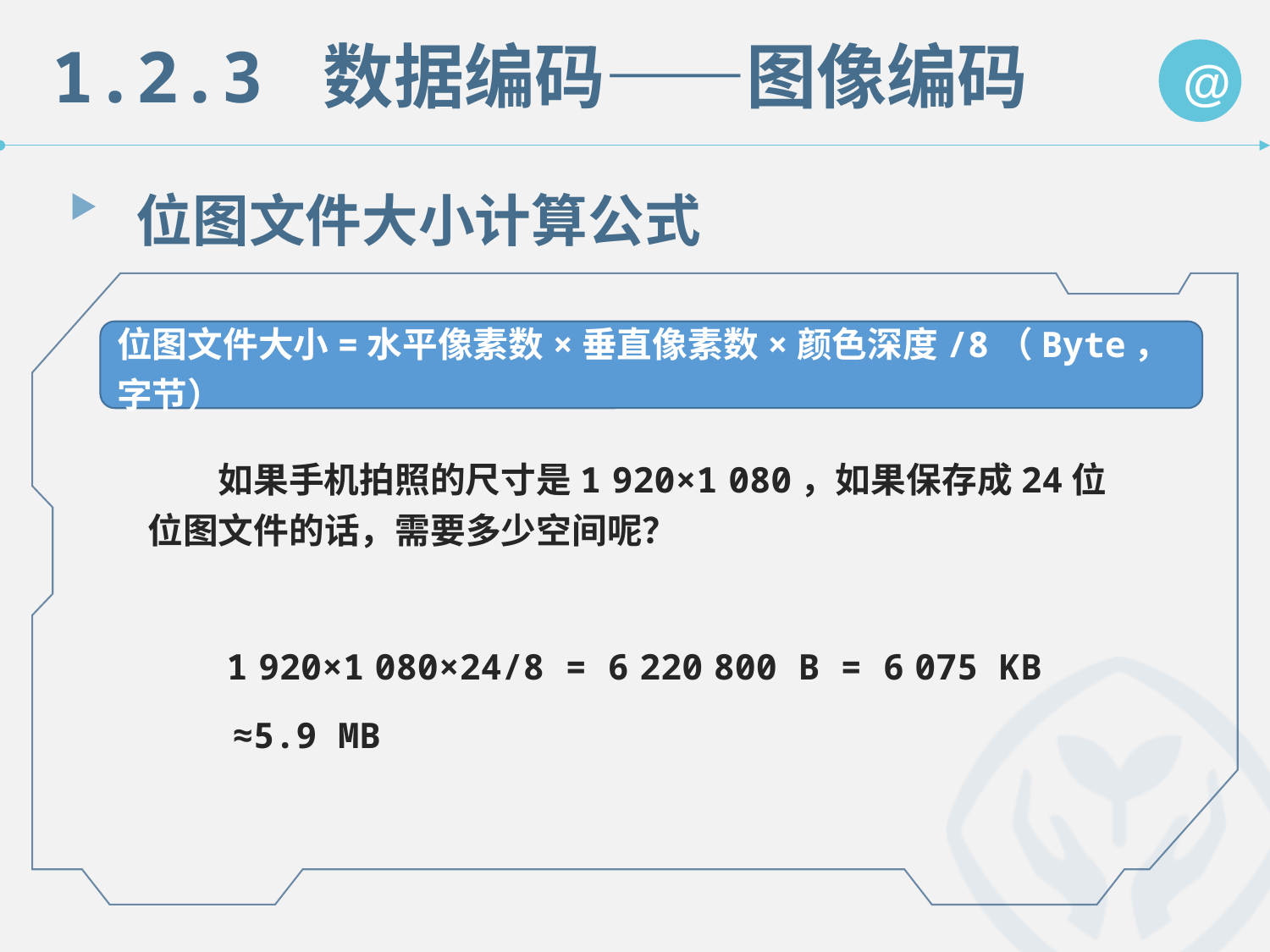

1.2.3 数据编码——图像编码
@
位图文件大小计算公式

位图文件大小=水平像素数×垂直像素数×颜色深度/8（Byte，字节）
　　如果手机拍照的尺寸是1 920×1 080，如果保存成24位位图文件的话，需要多少空间呢？

　　1 920×1 080×24/8 = 6 220 800 B = 6 075 KB
    ≈5.9 MB